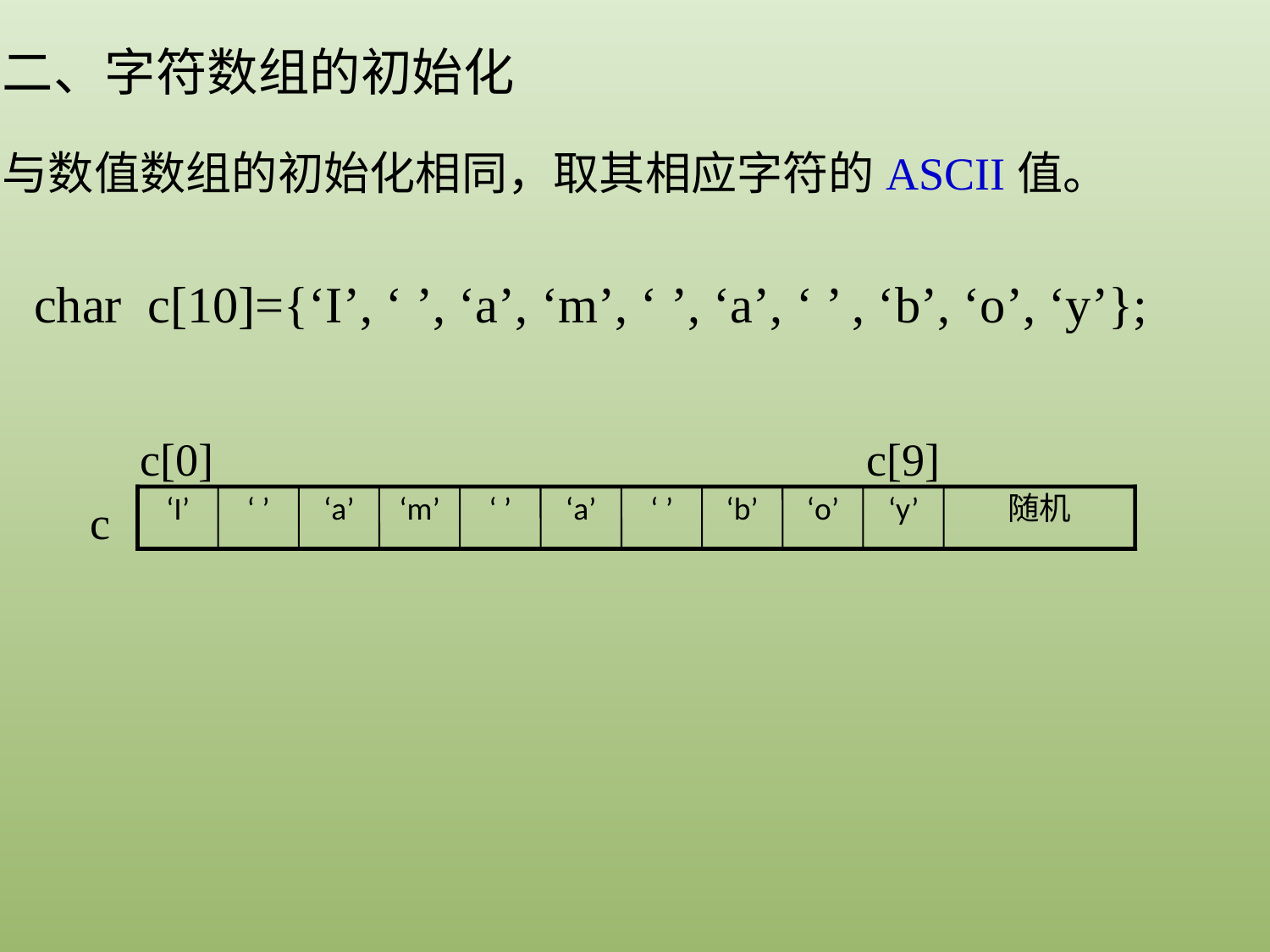

二、字符数组的初始化
与数值数组的初始化相同，取其相应字符的ASCII值。
char  c[10]={‘I’, ‘ ’, ‘a’, ‘m’, ‘ ’, ‘a’, ‘ ’ , ‘b’, ‘o’, ‘y’};
c[0]
c[9]
c
‘I’

‘ ’

‘a’

‘m’

‘ ’

‘a’

‘ ’

‘b’

‘o’

‘y’

随机

340